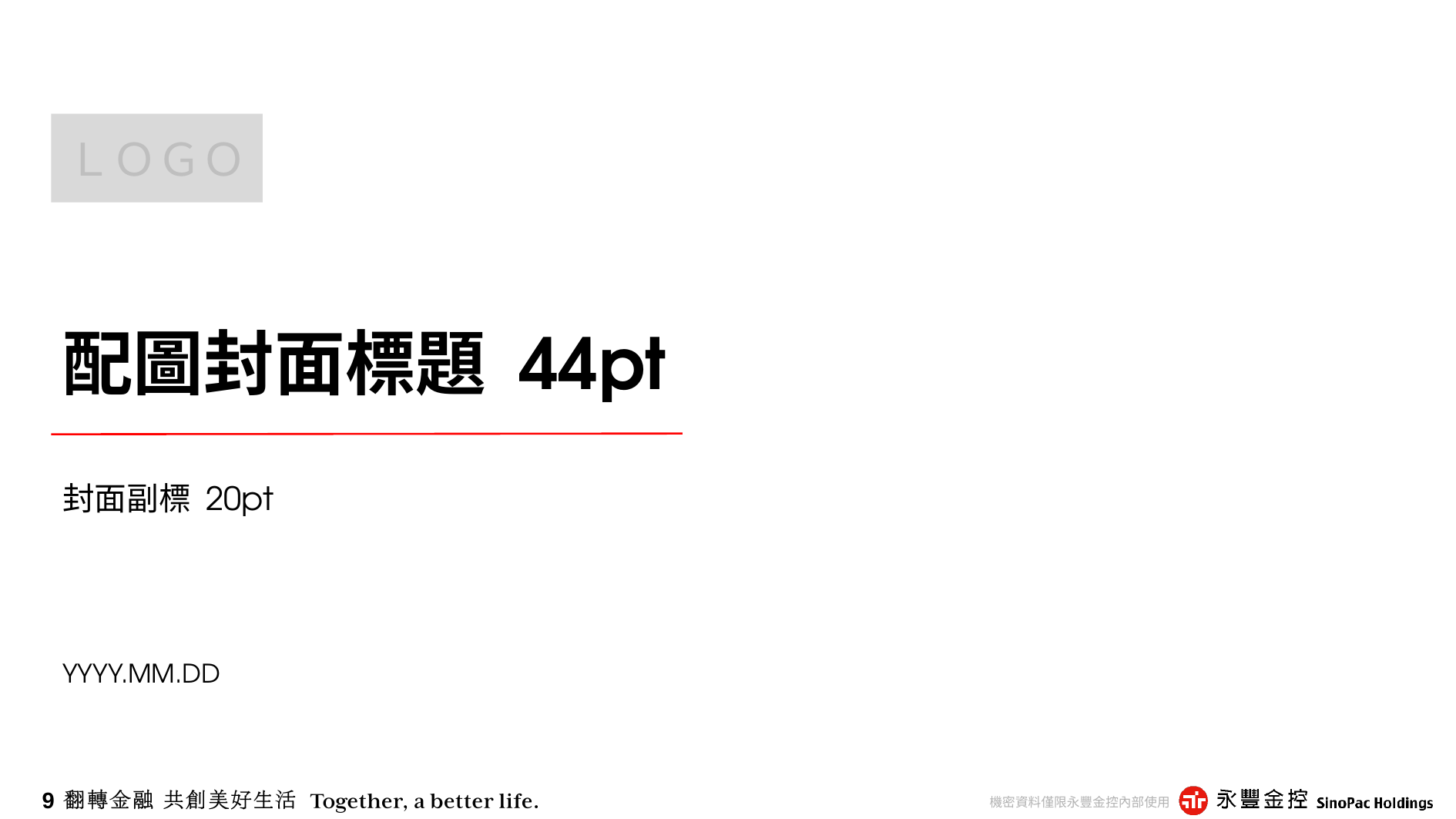

ＬＯＧＯ
# 配圖封面標題 44pt
封面副標 20pt
YYYY.MM.DD